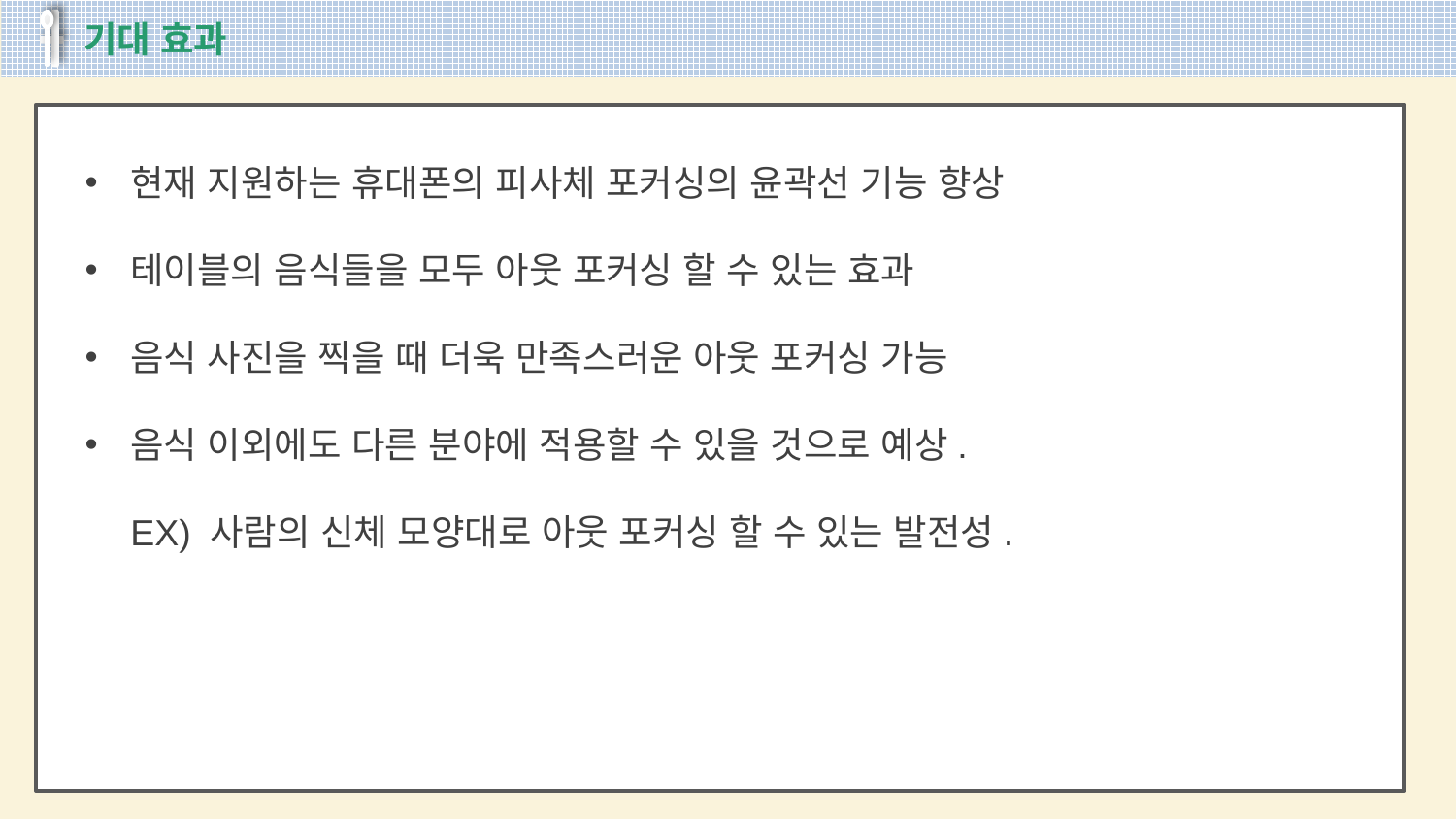

기대 효과

현재 지원하는 휴대폰의 피사체 포커싱의 윤곽선 기능 향상
테이블의 음식들을 모두 아웃 포커싱 할 수 있는 효과
음식 사진을 찍을 때 더욱 만족스러운 아웃 포커싱 가능
음식 이외에도 다른 분야에 적용할 수 있을 것으로 예상.
EX) 사람의 신체 모양대로 아웃 포커싱 할 수 있는 발전성.